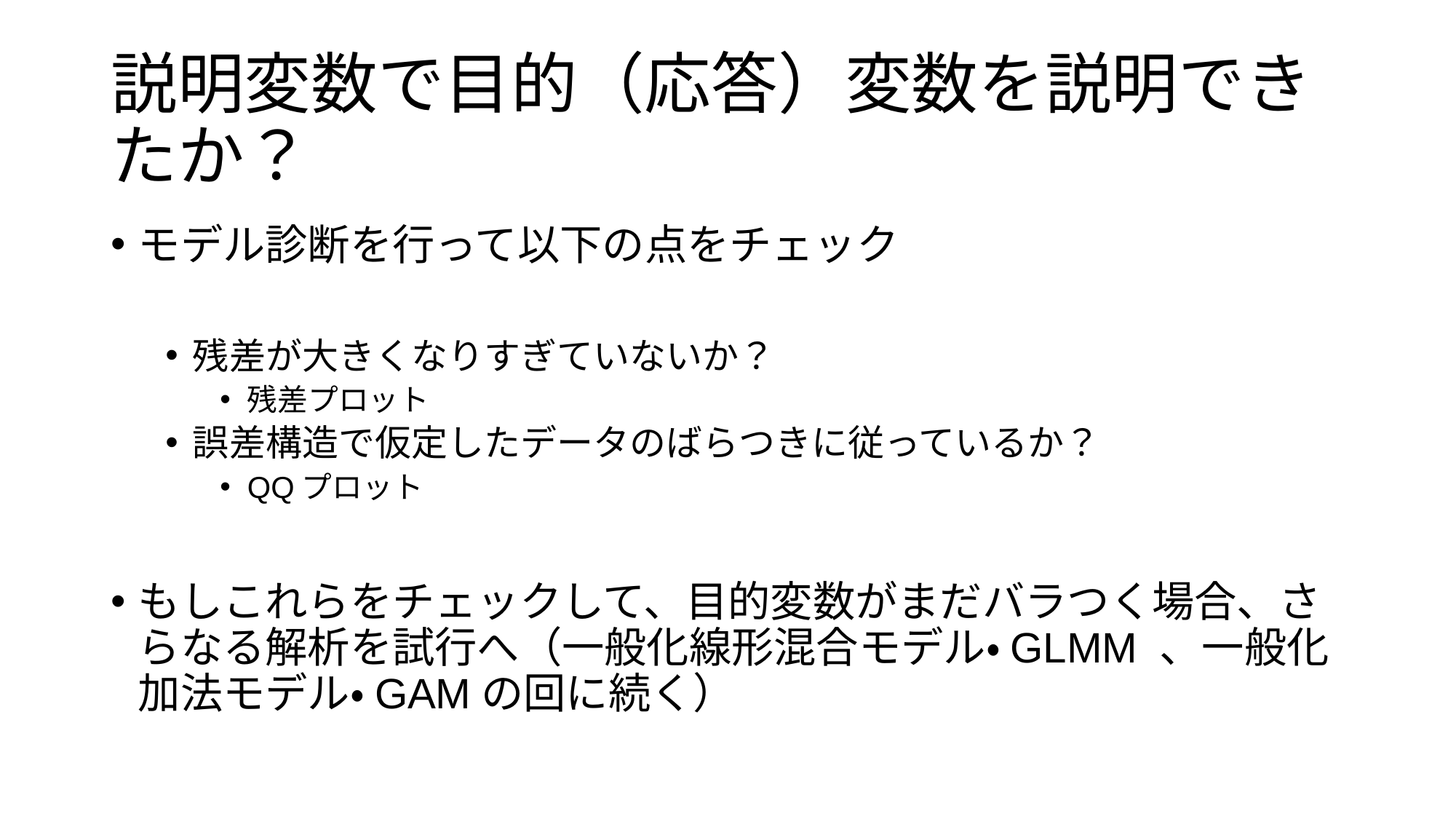

# 説明変数で目的（応答）変数を説明できたか？
モデル診断を行って以下の点をチェック

残差が大きくなりすぎていないか？
残差プロット
誤差構造で仮定したデータのばらつきに従っているか？
QQプロット

もしこれらをチェックして、目的変数がまだバラつく場合、さらなる解析を試行へ（一般化線形混合モデル・GLMM 、一般化加法モデル・GAMの回に続く）